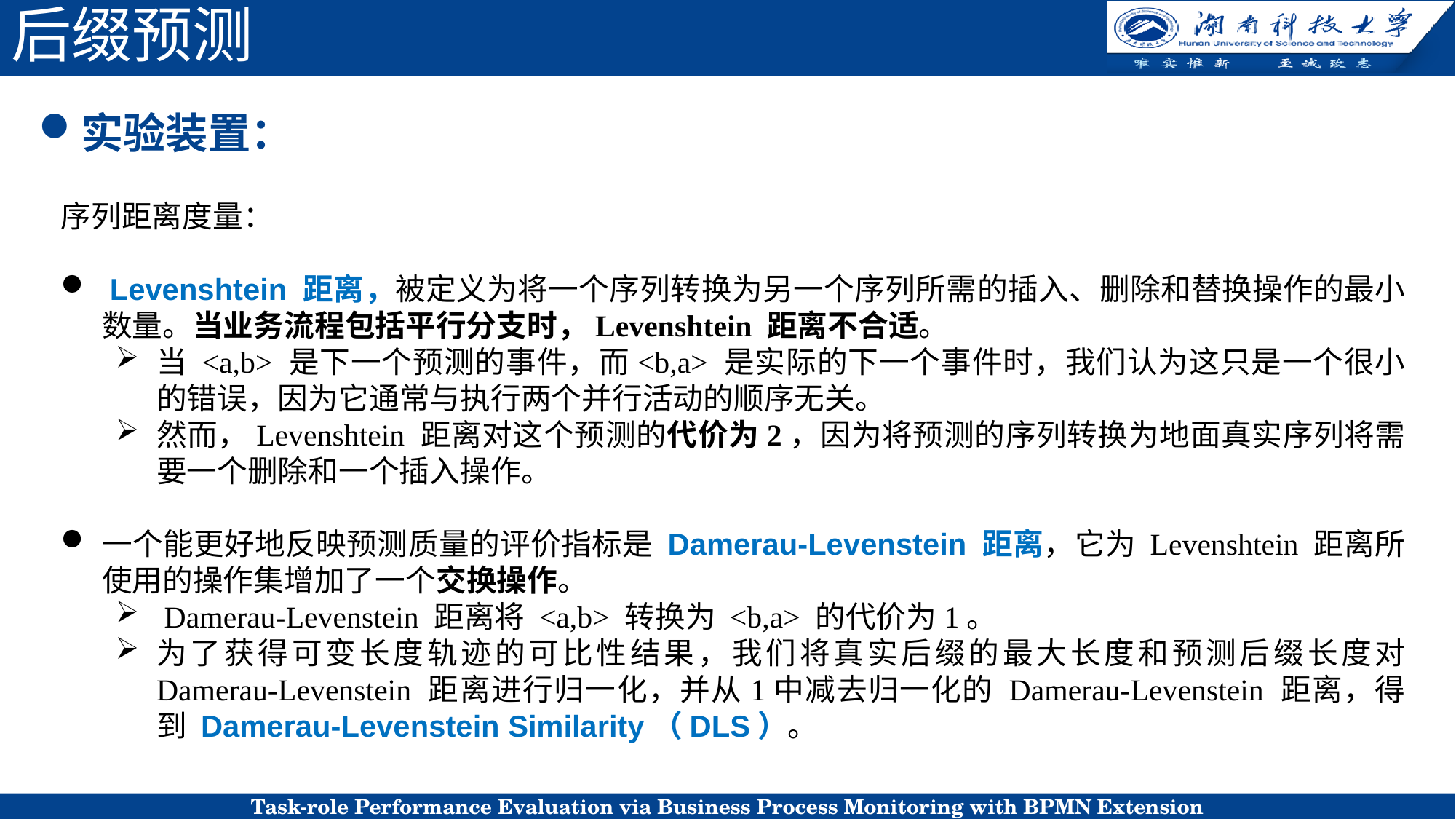

# 后缀预测
实验装置：

序列距离度量：

 Levenshtein 距离，被定义为将一个序列转换为另一个序列所需的插入、删除和替换操作的最小数量。当业务流程包括平行分支时，Levenshtein 距离不合适。
当 <a,b> 是下一个预测的事件，而<b,a> 是实际的下一个事件时，我们认为这只是一个很小的错误，因为它通常与执行两个并行活动的顺序无关。
然而，Levenshtein 距离对这个预测的代价为2，因为将预测的序列转换为地面真实序列将需要一个删除和一个插入操作。

一个能更好地反映预测质量的评价指标是 Damerau-Levenstein 距离，它为 Levenshtein 距离所使用的操作集增加了一个交换操作。
 Damerau-Levenstein 距离将 <a,b> 转换为 <b,a> 的代价为1。
为了获得可变长度轨迹的可比性结果，我们将真实后缀的最大长度和预测后缀长度对 Damerau-Levenstein 距离进行归一化，并从1中减去归一化的 Damerau-Levenstein 距离，得到 Damerau-Levenstein Similarity（DLS）。